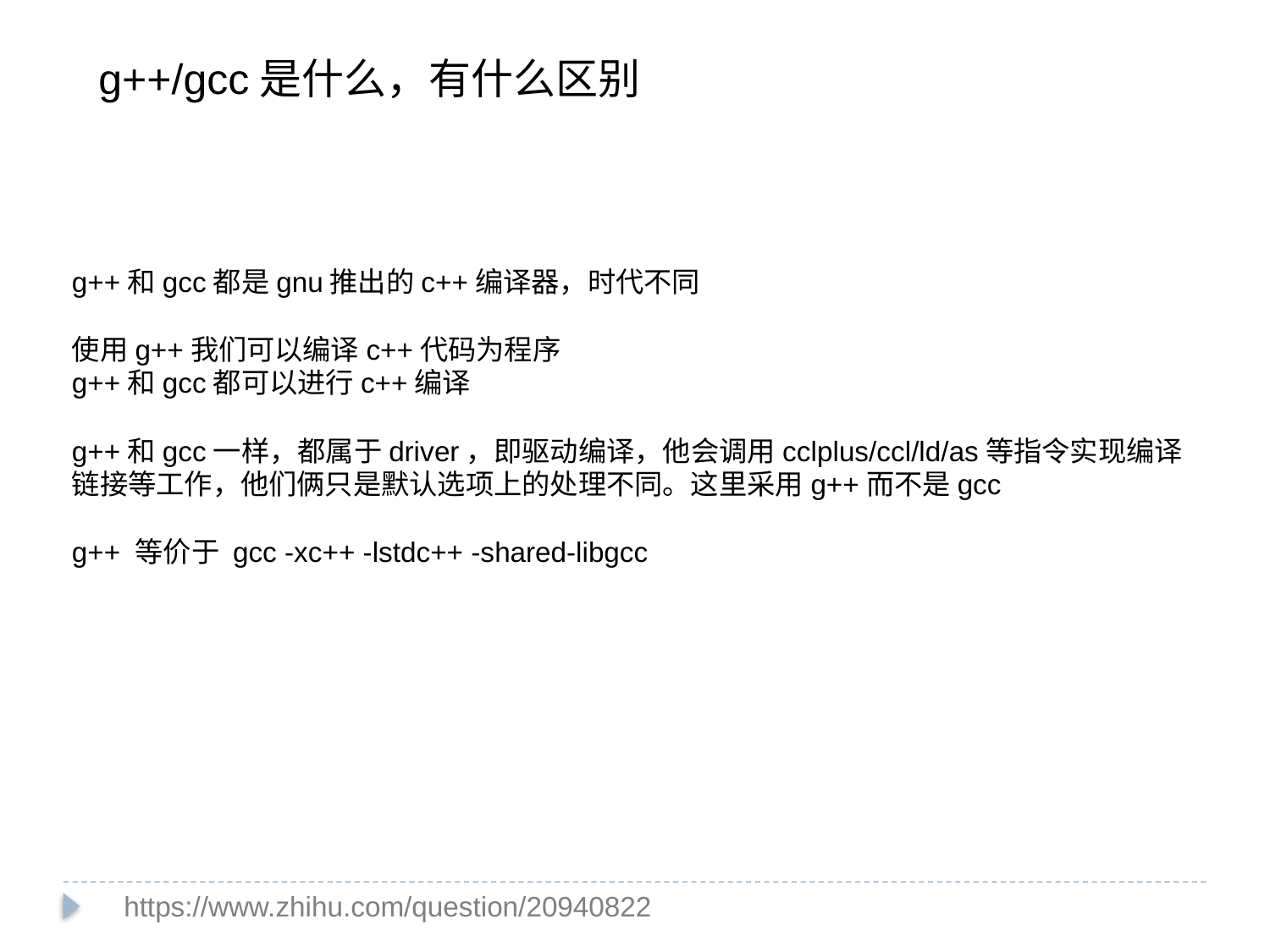

g++/gcc是什么，有什么区别
g++和gcc都是gnu推出的c++编译器，时代不同

使用g++我们可以编译c++代码为程序
g++和gcc都可以进行c++编译

g++和gcc一样，都属于driver，即驱动编译，他会调用cclplus/ccl/ld/as等指令实现编译链接等工作，他们俩只是默认选项上的处理不同。这里采用g++而不是gcc

g++ 等价于 gcc -xc++ -lstdc++ -shared-libgcc
https://www.zhihu.com/question/20940822